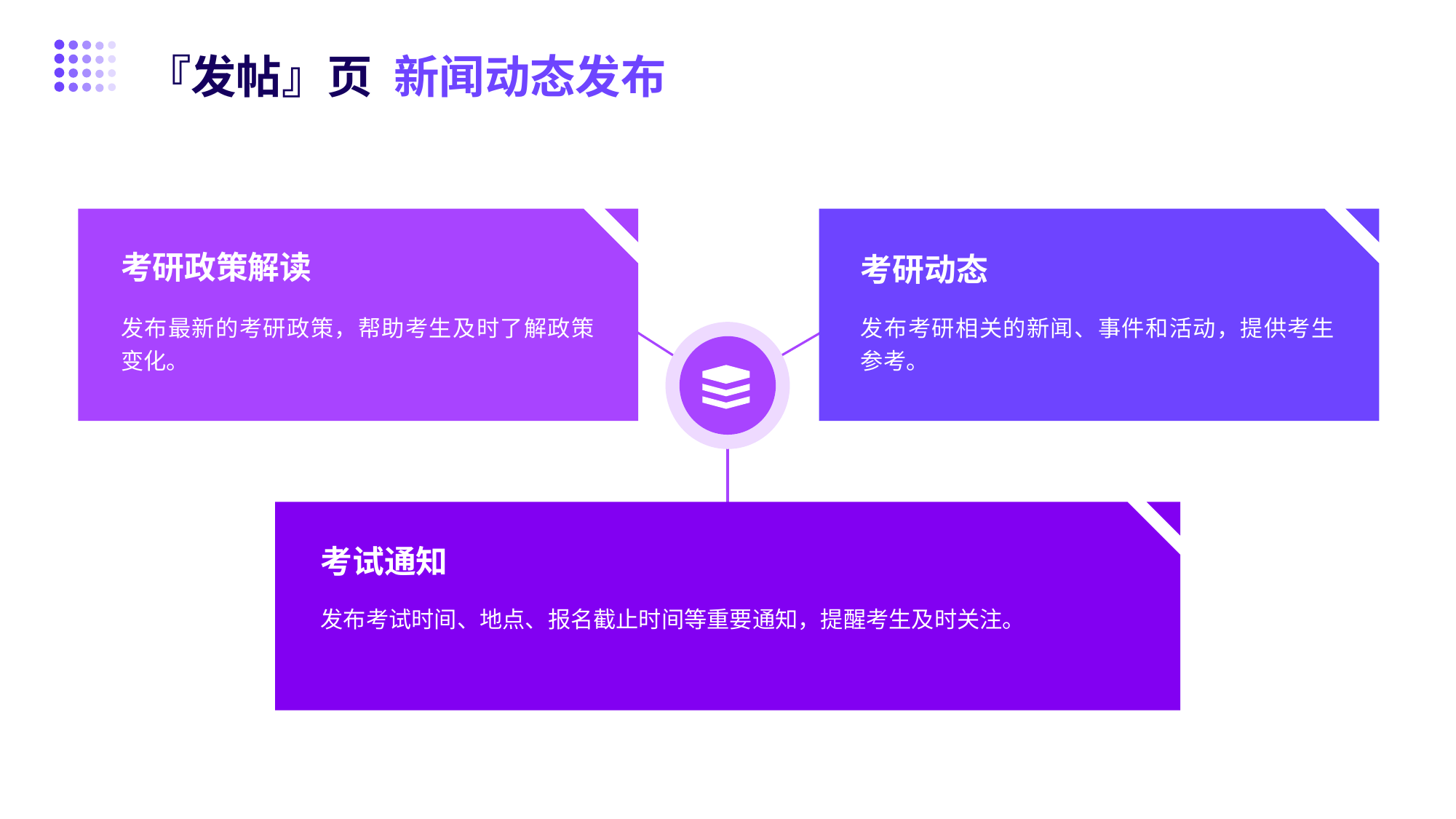

『发帖』页  新闻动态发布

考研政策解读
考研动态
发布最新的考研政策，帮助考生及时了解政策变化。
发布考研相关的新闻、事件和活动，提供考生参考。

考试通知
发布考试时间、地点、报名截止时间等重要通知，提醒考生及时关注。